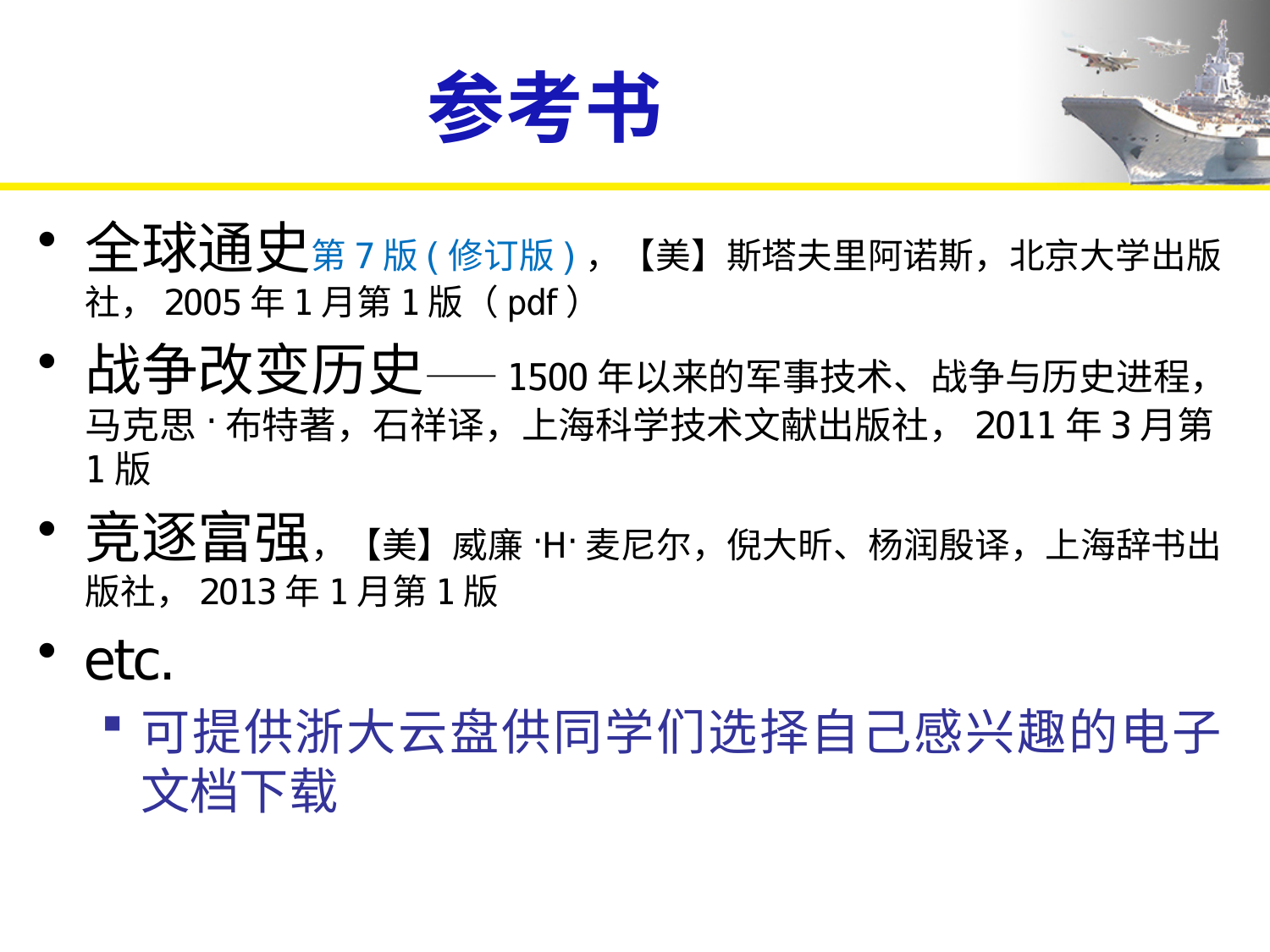

# 参考书
全球通史第7版(修订版)，【美】斯塔夫里阿诺斯，北京大学出版社，2005年1月第1版（pdf）
战争改变历史——1500年以来的军事技术、战争与历史进程，马克思·布特著，石祥译，上海科学技术文献出版社，2011年3月第1版
竞逐富强，【美】威廉·H·麦尼尔，倪大昕、杨润殷译，上海辞书出版社，2013年1月第1版
etc.
可提供浙大云盘供同学们选择自己感兴趣的电子文档下载